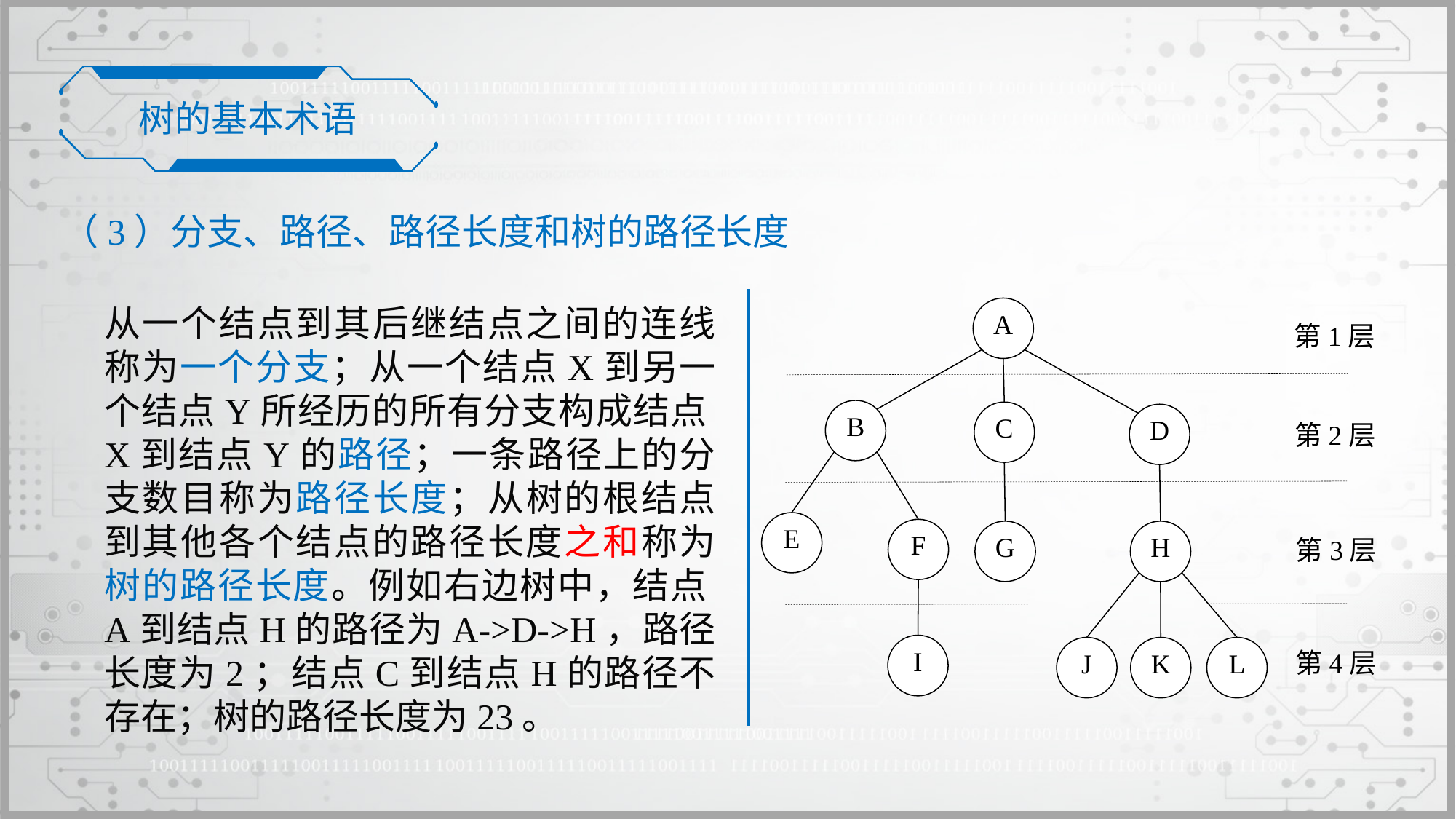

树的基本术语
（3）分支、路径、路径长度和树的路径长度

A
第1层

B
C
D
第2层

E
F
G
H
第3层

I
J
K
L
第4层
从一个结点到其后继结点之间的连线称为一个分支；从一个结点X到另一个结点Y所经历的所有分支构成结点X到结点Y的路径；一条路径上的分支数目称为路径长度；从树的根结点到其他各个结点的路径长度之和称为树的路径长度。例如右边树中，结点A到结点H的路径为A->D->H，路径长度为2；结点C到结点H的路径不存在；树的路径长度为23。